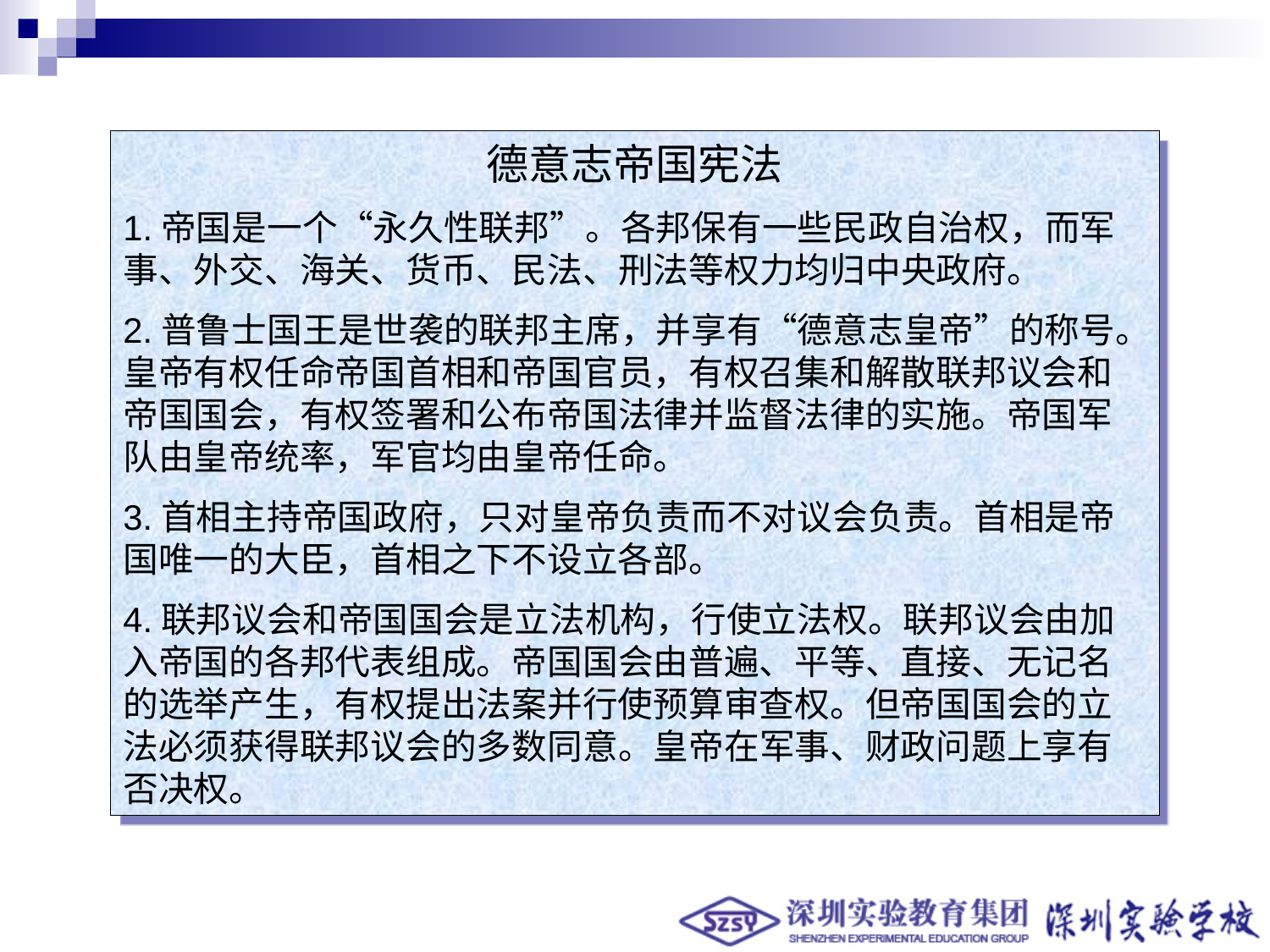

德意志帝国宪法
1.帝国是一个“永久性联邦”。各邦保有一些民政自治权，而军事、外交、海关、货币、民法、刑法等权力均归中央政府。
2.普鲁士国王是世袭的联邦主席，并享有“德意志皇帝”的称号。皇帝有权任命帝国首相和帝国官员，有权召集和解散联邦议会和帝国国会，有权签署和公布帝国法律并监督法律的实施。帝国军队由皇帝统率，军官均由皇帝任命。
3.首相主持帝国政府，只对皇帝负责而不对议会负责。首相是帝国唯一的大臣，首相之下不设立各部。
4.联邦议会和帝国国会是立法机构，行使立法权。联邦议会由加入帝国的各邦代表组成。帝国国会由普遍、平等、直接、无记名的选举产生，有权提出法案并行使预算审查权。但帝国国会的立法必须获得联邦议会的多数同意。皇帝在军事、财政问题上享有否决权。